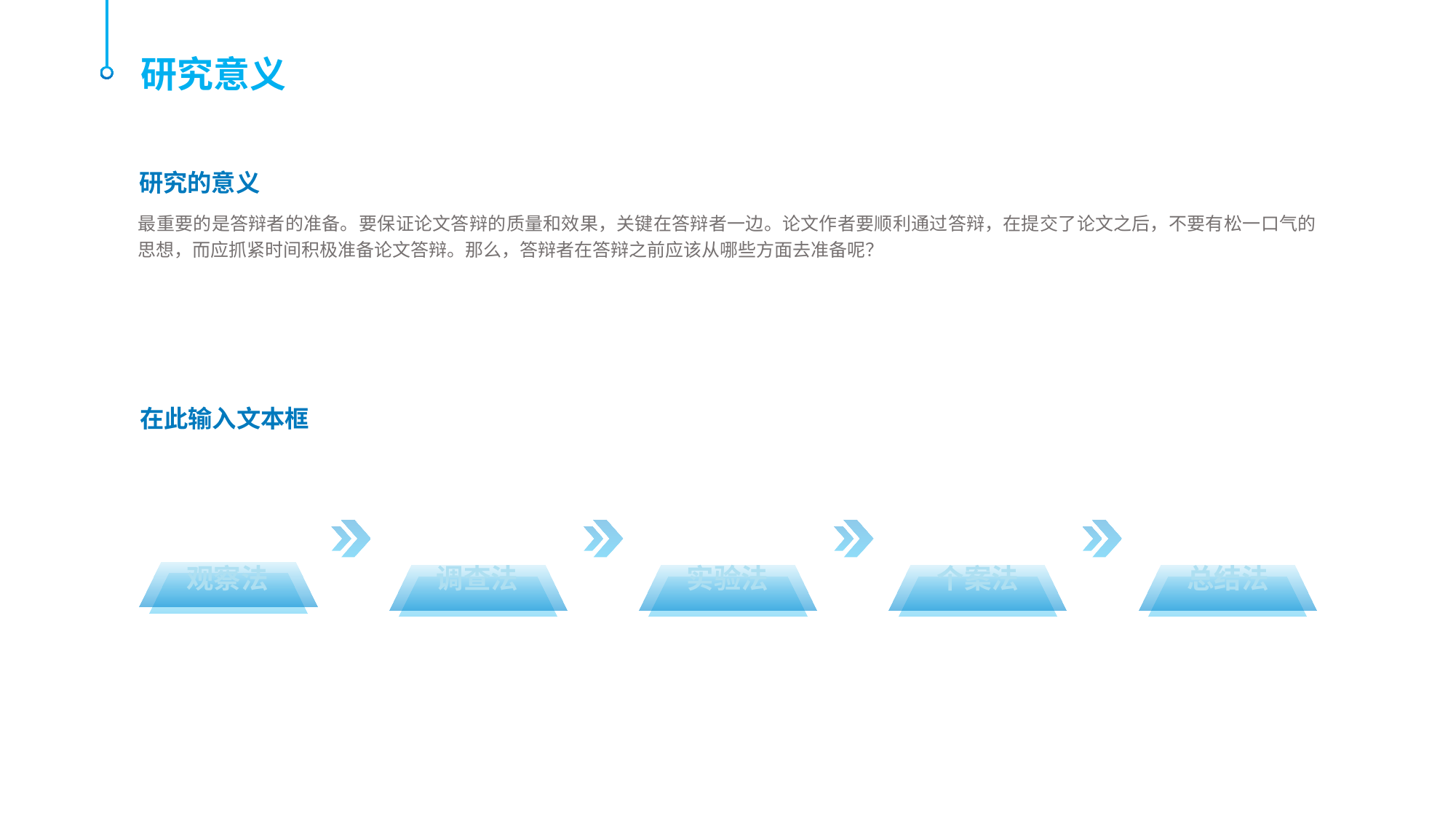

研究意义

研究的意义
最重要的是答辩者的准备。要保证论文答辩的质量和效果，关键在答辩者一边。论文作者要顺利通过答辩，在提交了论文之后，不要有松一口气的思想，而应抓紧时间积极准备论文答辩。那么，答辩者在答辩之前应该从哪些方面去准备呢？
在此输入文本框
01
02
03
04
05

观察法
调查法
实验法
个案法
总结法